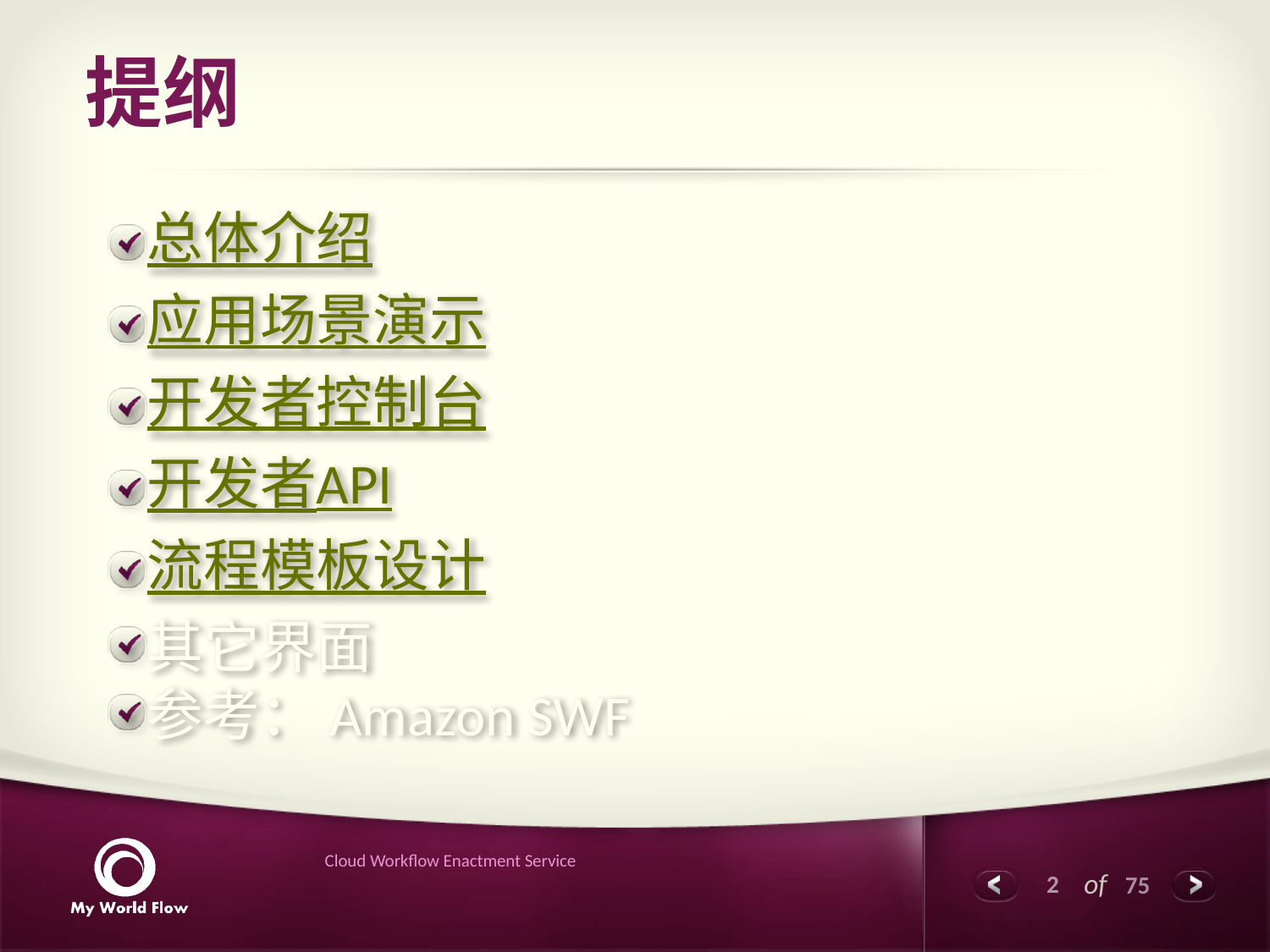

# 提纲
总体介绍
应用场景演示
开发者控制台
开发者API
流程模板设计
其它界面
参考：Amazon SWF